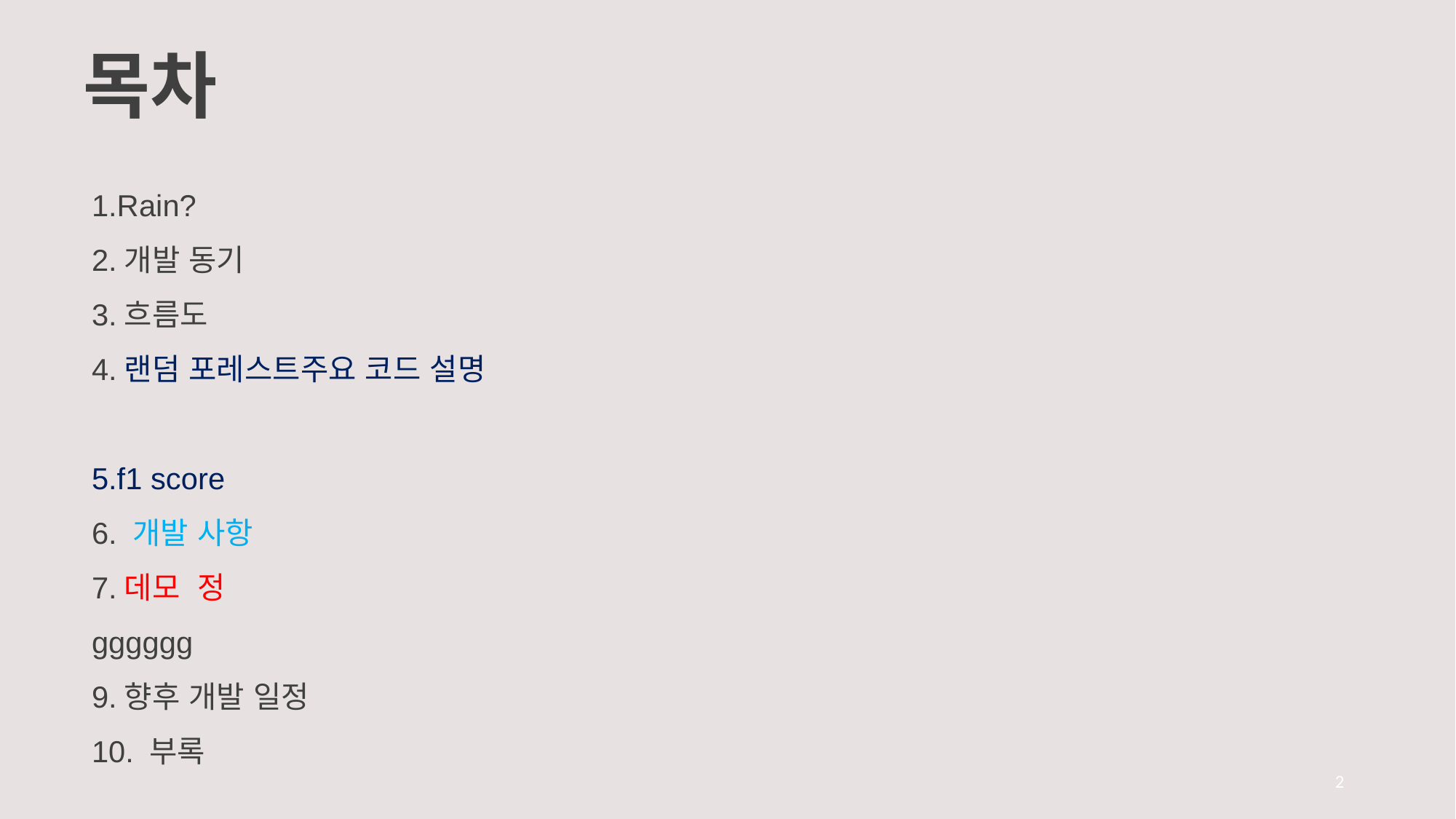

목차
1.Rain?
2.개발 동기
3.흐름도
4.랜덤 포레스트주요 코드 설명

5.f1 score
6. 개발 사항
7.데모  정
gggggg
9.향후 개발 일정
10. 부록
2